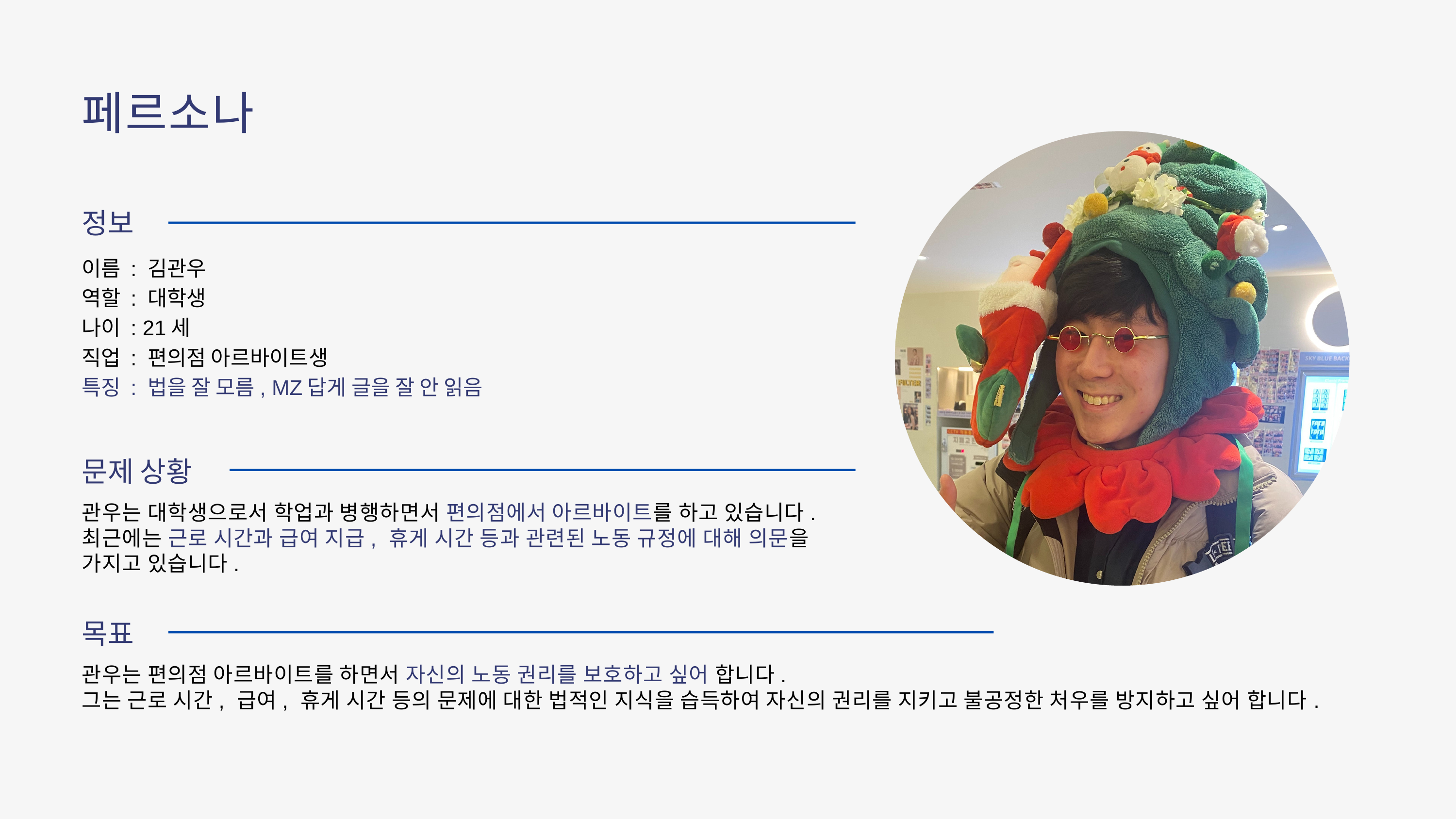

페르소나

정보

이름 : 김관우
역할 : 대학생
나이 : 21세
직업 : 편의점 아르바이트생
특징 : 법을 잘 모름, MZ답게 글을 잘 안 읽음
문제 상황

관우는 대학생으로서 학업과 병행하면서 편의점에서 아르바이트를 하고 있습니다.
최근에는 근로 시간과 급여 지급, 휴게 시간 등과 관련된 노동 규정에 대해 의문을 가지고 있습니다.
목표

관우는 편의점 아르바이트를 하면서 자신의 노동 권리를 보호하고 싶어 합니다.
그는 근로 시간, 급여, 휴게 시간 등의 문제에 대한 법적인 지식을 습득하여 자신의 권리를 지키고 불공정한 처우를 방지하고 싶어 합니다.